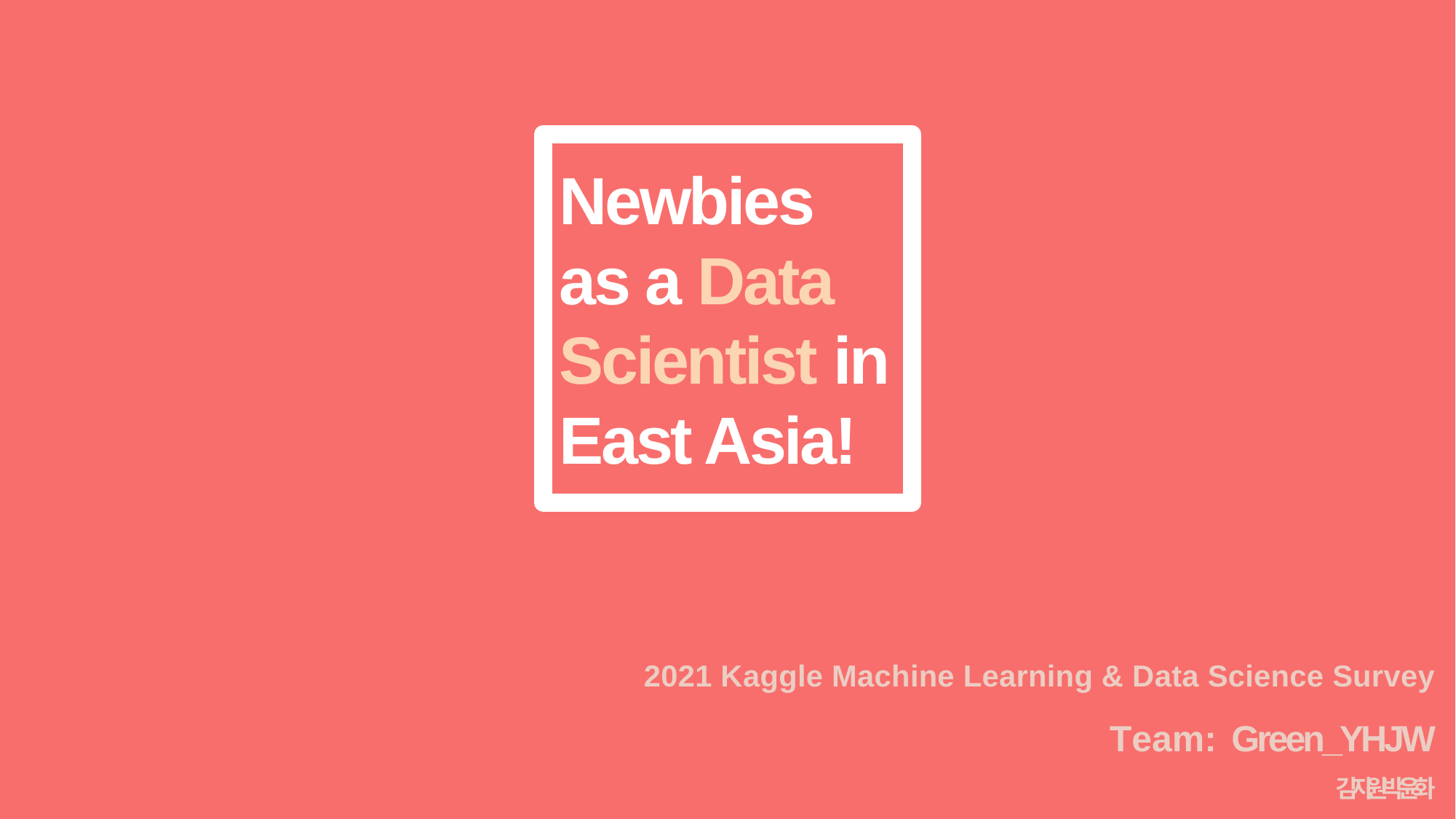

# Newbies as a Data Scientist in East Asia!
2021 Kaggle Machine Learning & Data Science Survey
Team: Green_YHJW
김지원  박윤화